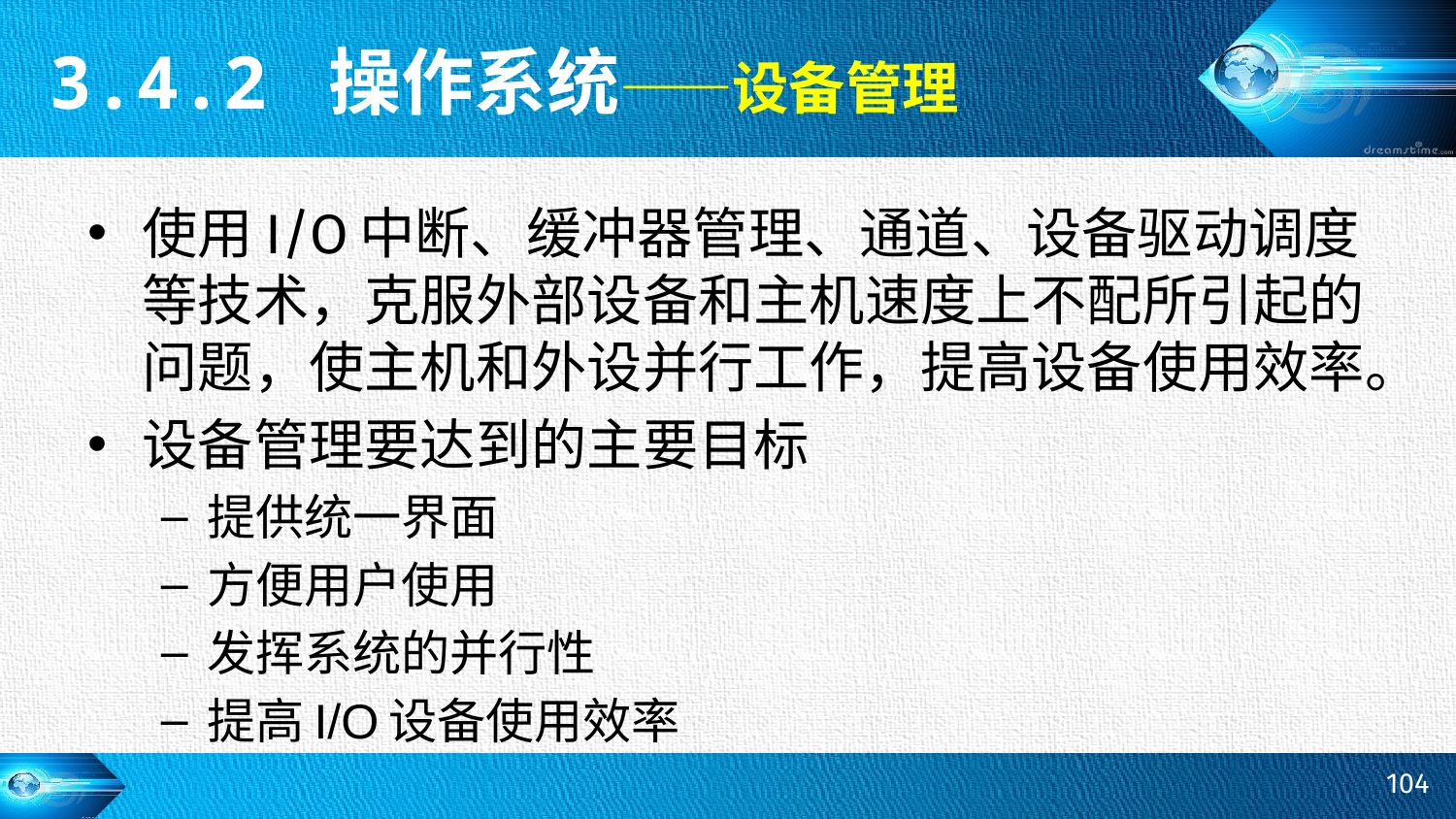

3.4.2 操作系统——设备管理
使用I/O中断、缓冲器管理、通道、设备驱动调度等技术，克服外部设备和主机速度上不配所引起的问题，使主机和外设并行工作，提高设备使用效率。
设备管理要达到的主要目标
提供统一界面
方便用户使用
发挥系统的并行性
提高I/O设备使用效率
104